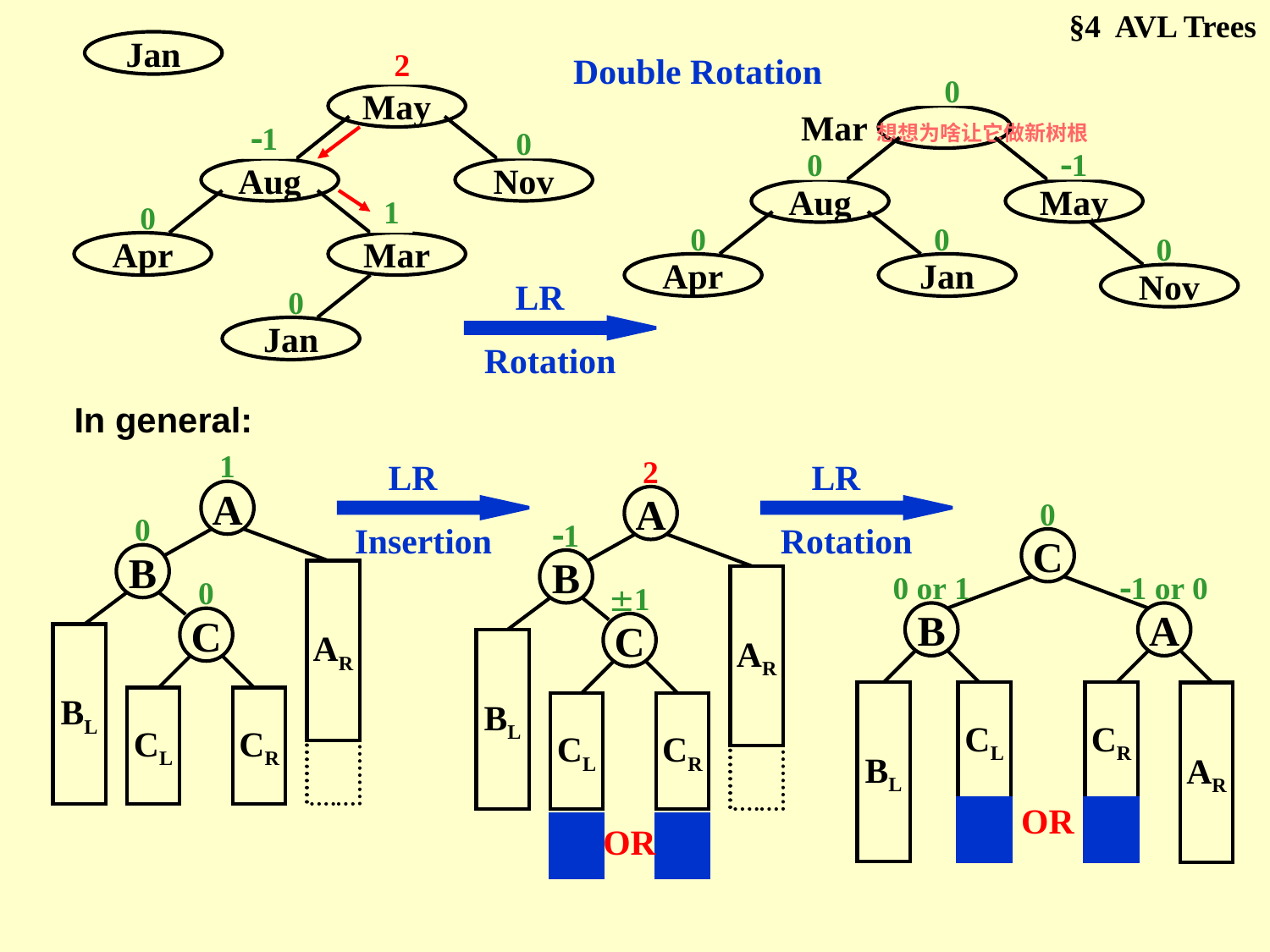

§4  AVL Trees
Jan
2
Double Rotation
0
May
−1
−2

0
Nov
0
−1
1

0
Aug
1
−1
0

0
Apr

0
Mar
0
Mar想想为啥让它做新树根
−1
−2

0
May
−1
−1
0

0
Aug
1
−1
0

0
Apr

0
Jan

0
Nov
−1

1

0
Jan
LR

Rotation
In general:
1
A
0
B

AR
0
C

BL

CL
CR

LR

Insertion
2
A
−1
B

AR
±1
C

BL

CL
CR

OR
LR

Rotation
0
C
0 or 1
B
−1 or 0
A

BL
CL
CR
AR
OR